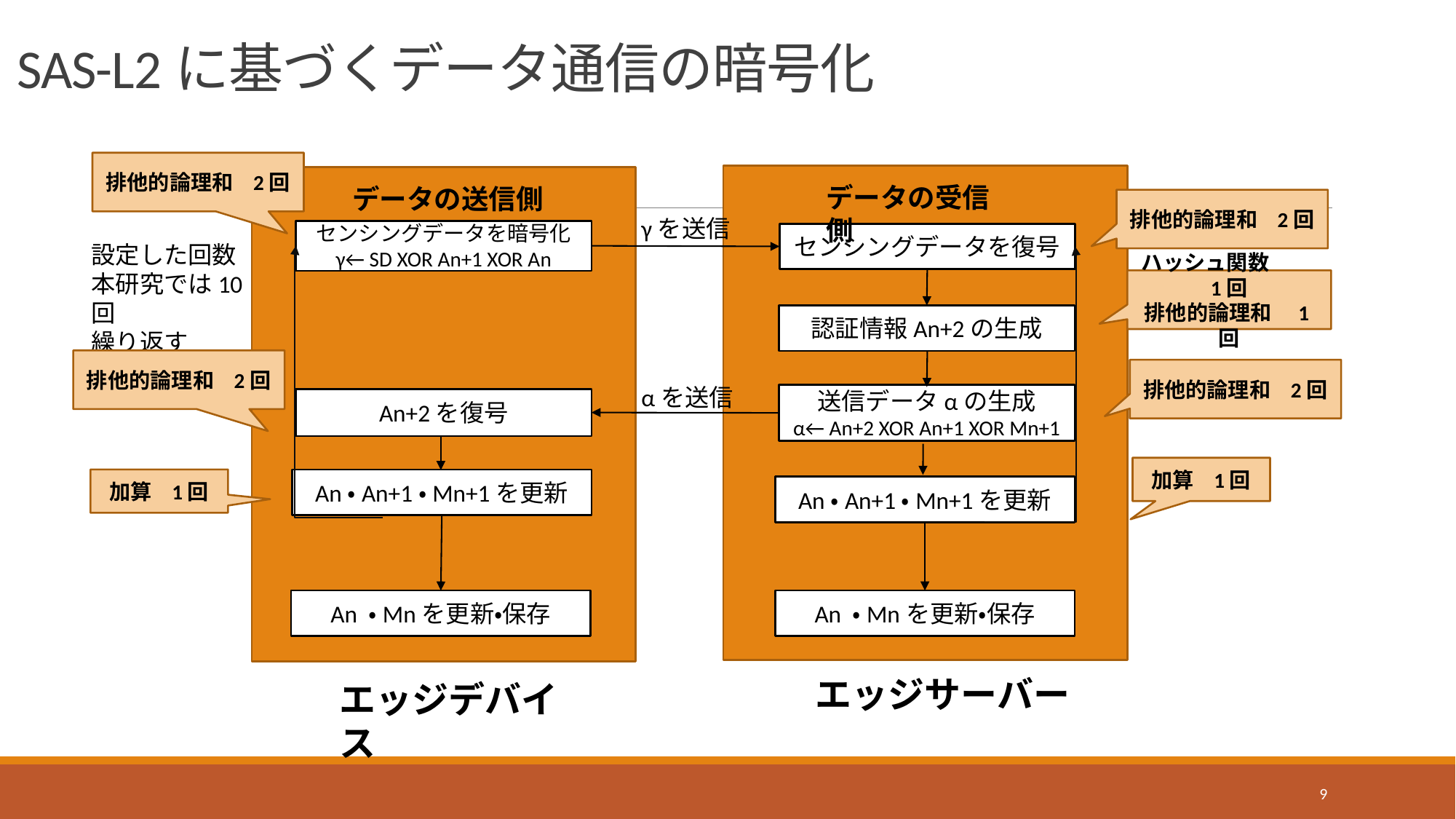

# SAS-L2に基づくデータ通信の暗号化

排他的論理和   2回

データの受信側
データの送信側
排他的論理和   2回
γを送信
センシングデータを暗号化
γ← SD XOR An+1 XOR An
センシングデータを復号
設定した回数
本研究では10回
繰り返す
ハッシュ関数　　1回
排他的論理和　1回
認証情報An+2の生成
排他的論理和   2回
排他的論理和   2回
αを送信
送信データαの生成
α← An+2 XOR An+1 XOR Mn+1
An+2を復号
加算   1回
加算   1回
An・An+1・Mn+1を更新
An・An+1・Mn+1を更新
An ・Mnを更新・保存
An ・Mnを更新・保存
エッジサーバー
エッジデバイス
9